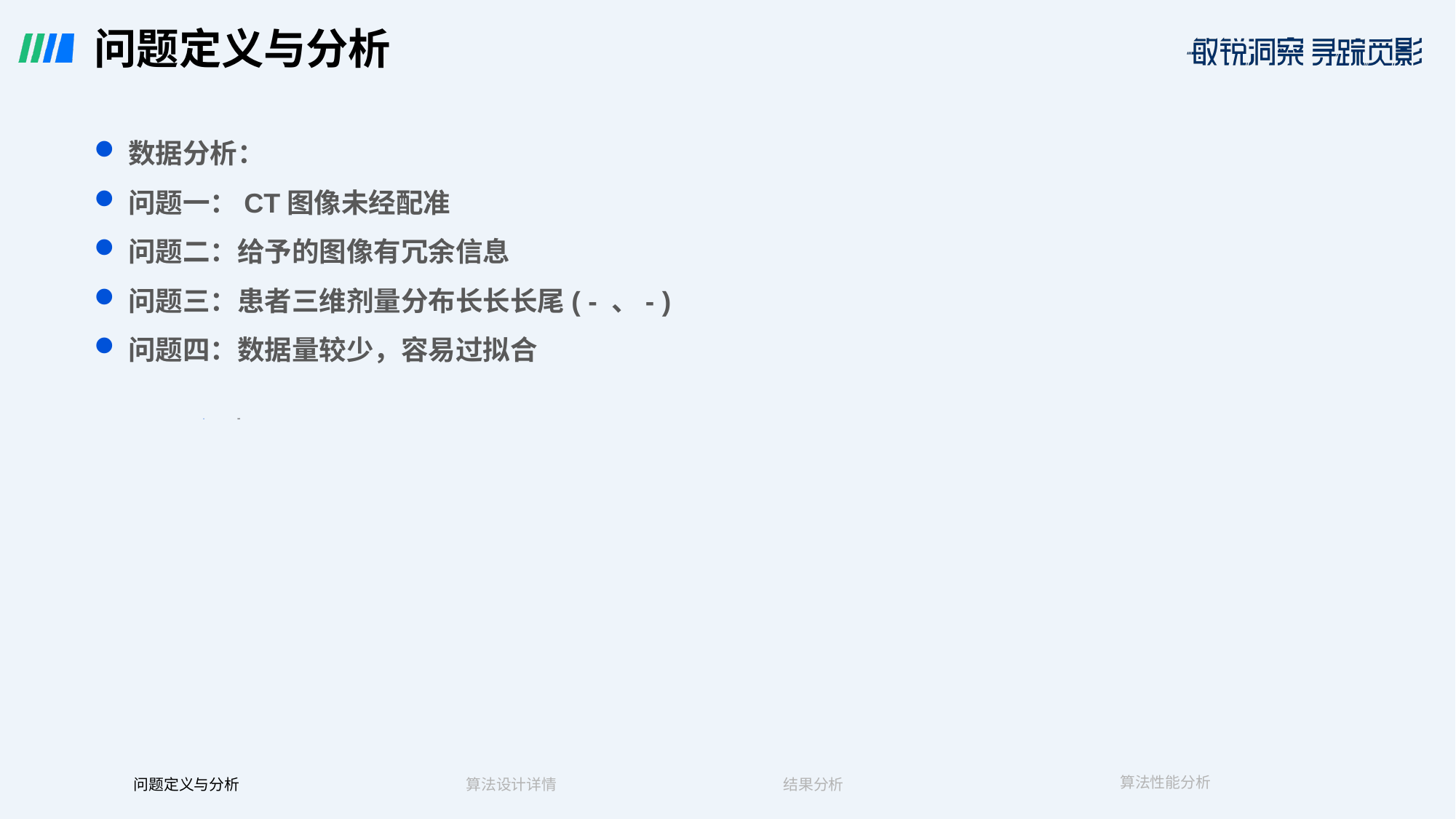

# 问题定义与分析
数据分析：
问题一：CT图像未经配准
问题二：给予的图像有冗余信息
问题三：患者三维剂量分布长长长尾( - 、- )
问题四：数据量较少，容易过拟合

复赛

算法性能分析
结果分析
问题定义与分析
算法设计详情